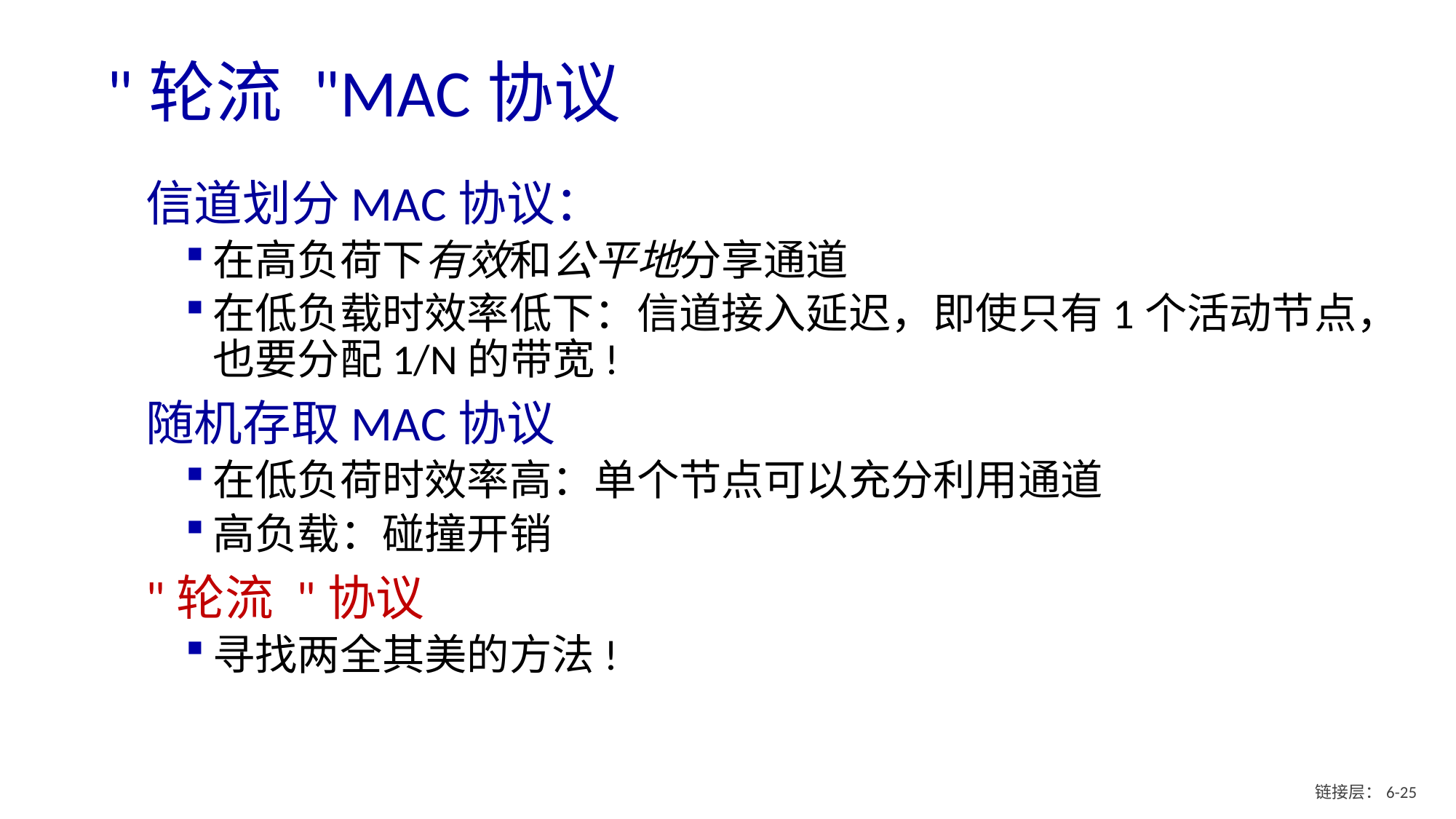

# "轮流 "MAC协议
信道划分MAC协议：
在高负荷下有效和公平地分享通道
在低负载时效率低下：信道接入延迟，即使只有1个活动节点，也要分配1/N的带宽!
随机存取MAC协议
在低负荷时效率高：单个节点可以充分利用通道
高负载：碰撞开销
"轮流 "协议
寻找两全其美的方法!
链接层：6-25